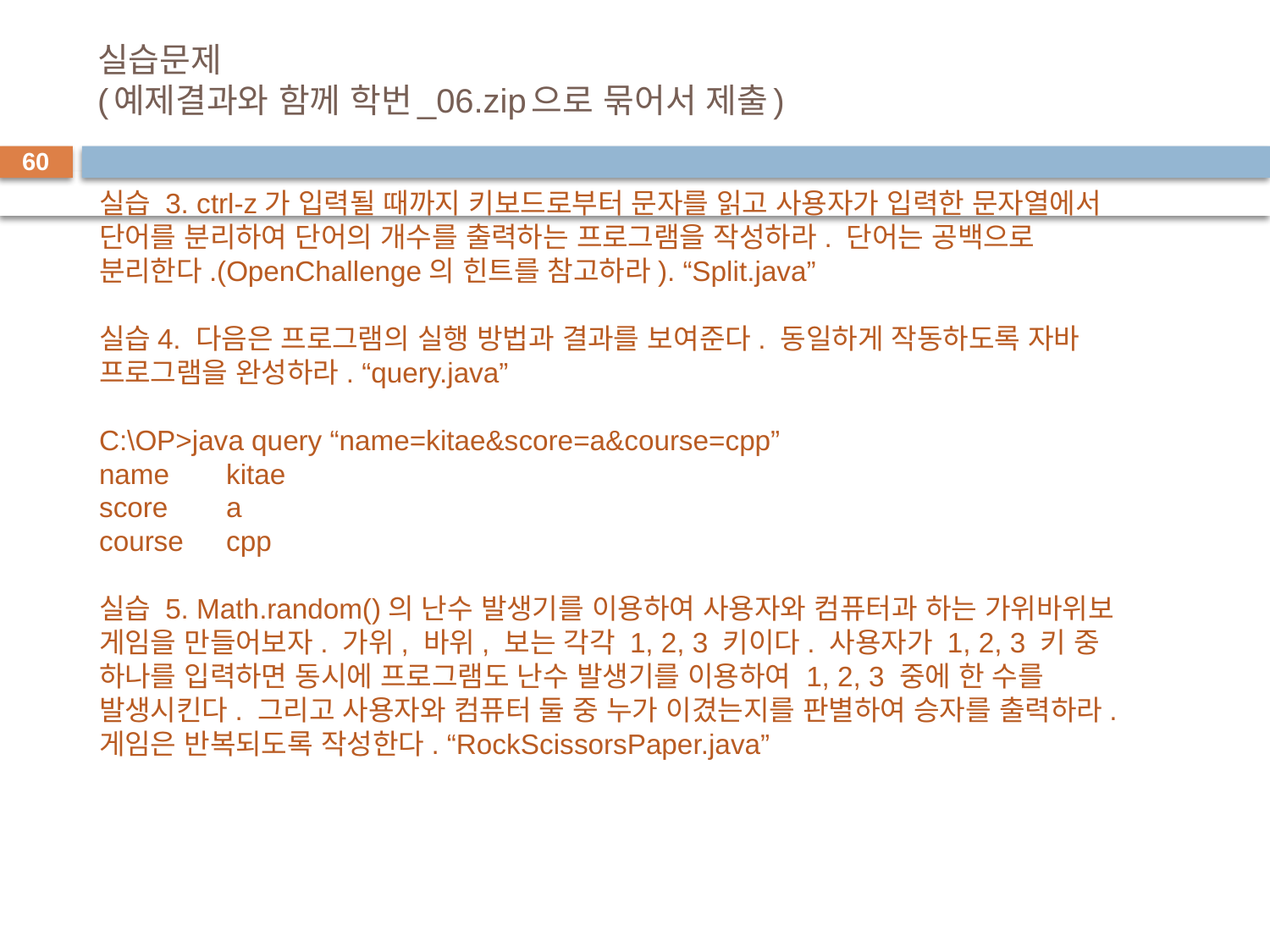

# 실습문제 (예제결과와 함께 학번_06.zip으로 묶어서 제출)
60
실습 3. ctrl-z가 입력될 때까지 키보드로부터 문자를 읽고 사용자가 입력한 문자열에서 단어를 분리하여 단어의 개수를 출력하는 프로그램을 작성하라. 단어는 공백으로 분리한다.(OpenChallenge의 힌트를 참고하라). “Split.java”

실습4. 다음은 프로그램의 실행 방법과 결과를 보여준다. 동일하게 작동하도록 자바 프로그램을 완성하라. “query.java”

C:\OP>java query “name=kitae&score=a&course=cpp”
name	kitae
score	a
course	cpp

실습 5. Math.random()의 난수 발생기를 이용하여 사용자와 컴퓨터과 하는 가위바위보 게임을 만들어보자. 가위, 바위, 보는 각각 1, 2, 3 키이다. 사용자가 1, 2, 3 키 중 하나를 입력하면 동시에 프로그램도 난수 발생기를 이용하여 1, 2, 3 중에 한 수를 발생시킨다. 그리고 사용자와 컴퓨터 둘 중 누가 이겼는지를 판별하여 승자를 출력하라. 게임은 반복되도록 작성한다. “RockScissorsPaper.java”